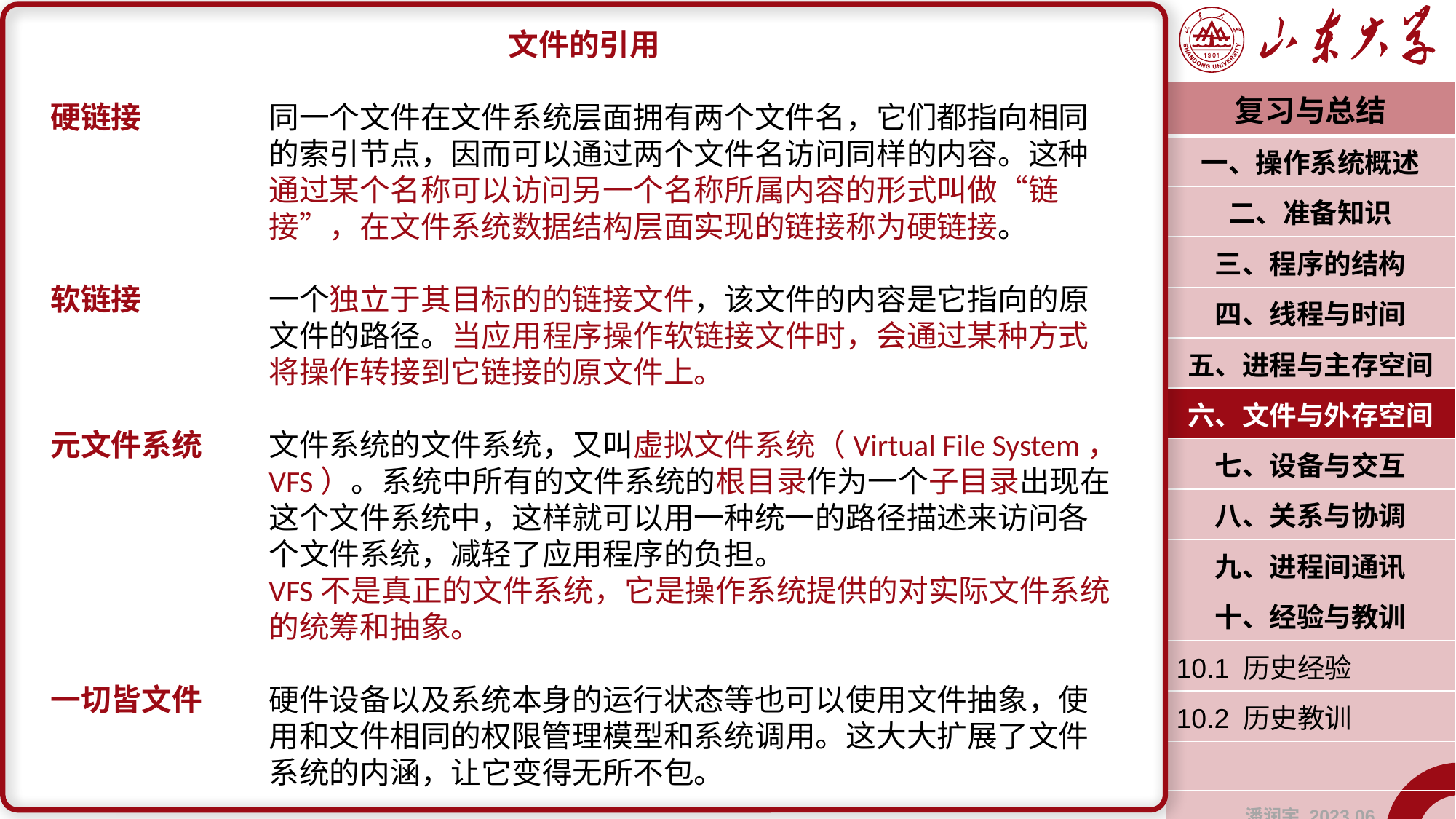

文件的引用

硬链接		同一个文件在文件系统层面拥有两个文件名，它们都指向相同		的索引节点，因而可以通过两个文件名访问同样的内容。这种		通过某个名称可以访问另一个名称所属内容的形式叫做“链		接”，在文件系统数据结构层面实现的链接称为硬链接。

软链接		一个独立于其目标的的链接文件，该文件的内容是它指向的原		文件的路径。当应用程序操作软链接文件时，会通过某种方式		将操作转接到它链接的原文件上。

元文件系统	文件系统的文件系统，又叫虚拟文件系统（Virtual File System，		VFS）。系统中所有的文件系统的根目录作为一个子目录出现在		这个文件系统中，这样就可以用一种统一的路径描述来访问各		个文件系统，减轻了应用程序的负担。
		VFS不是真正的文件系统，它是操作系统提供的对实际文件系统		的统筹和抽象。

一切皆文件	硬件设备以及系统本身的运行状态等也可以使用文件抽象，使		用和文件相同的权限管理模型和系统调用。这大大扩展了文件		系统的内涵，让它变得无所不包。

| 复习与总结 |
| --- |
| 一、操作系统概述 |
| 二、准备知识 |
| 三、程序的结构 |
| 四、线程与时间 |
| 五、进程与主存空间 |
| 六、文件与外存空间 |
| 七、设备与交互 |
| 八、关系与协调 |
| 九、进程间通讯 |
| 十、经验与教训 |
| 10.1 历史经验 |
| 10.2 历史教训 |
|  |
| 潘润宇 2023.06 |